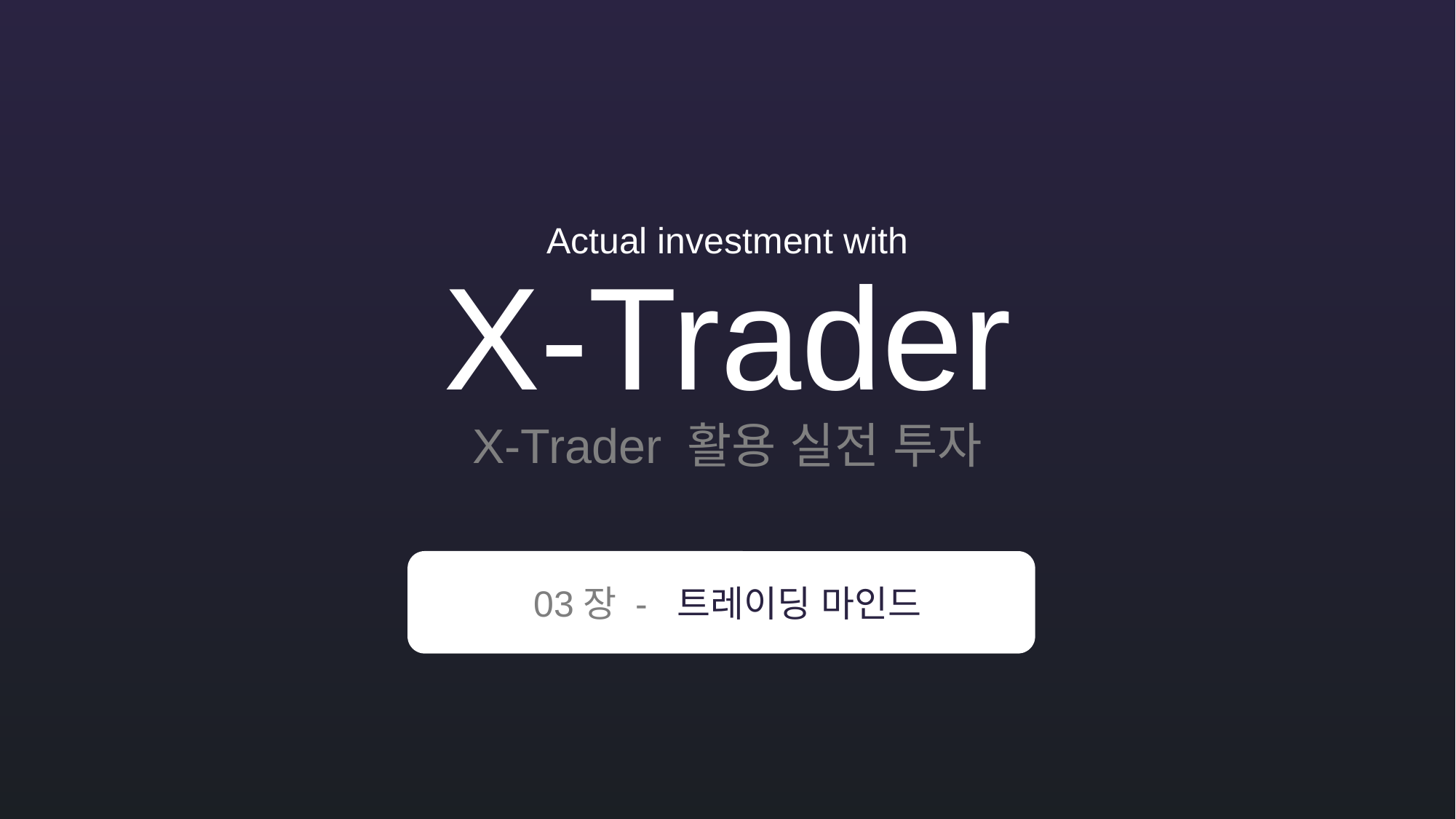

Actual investment with
X-Trader
X-Trader 활용 실전 투자

03장 -  트레이딩 마인드